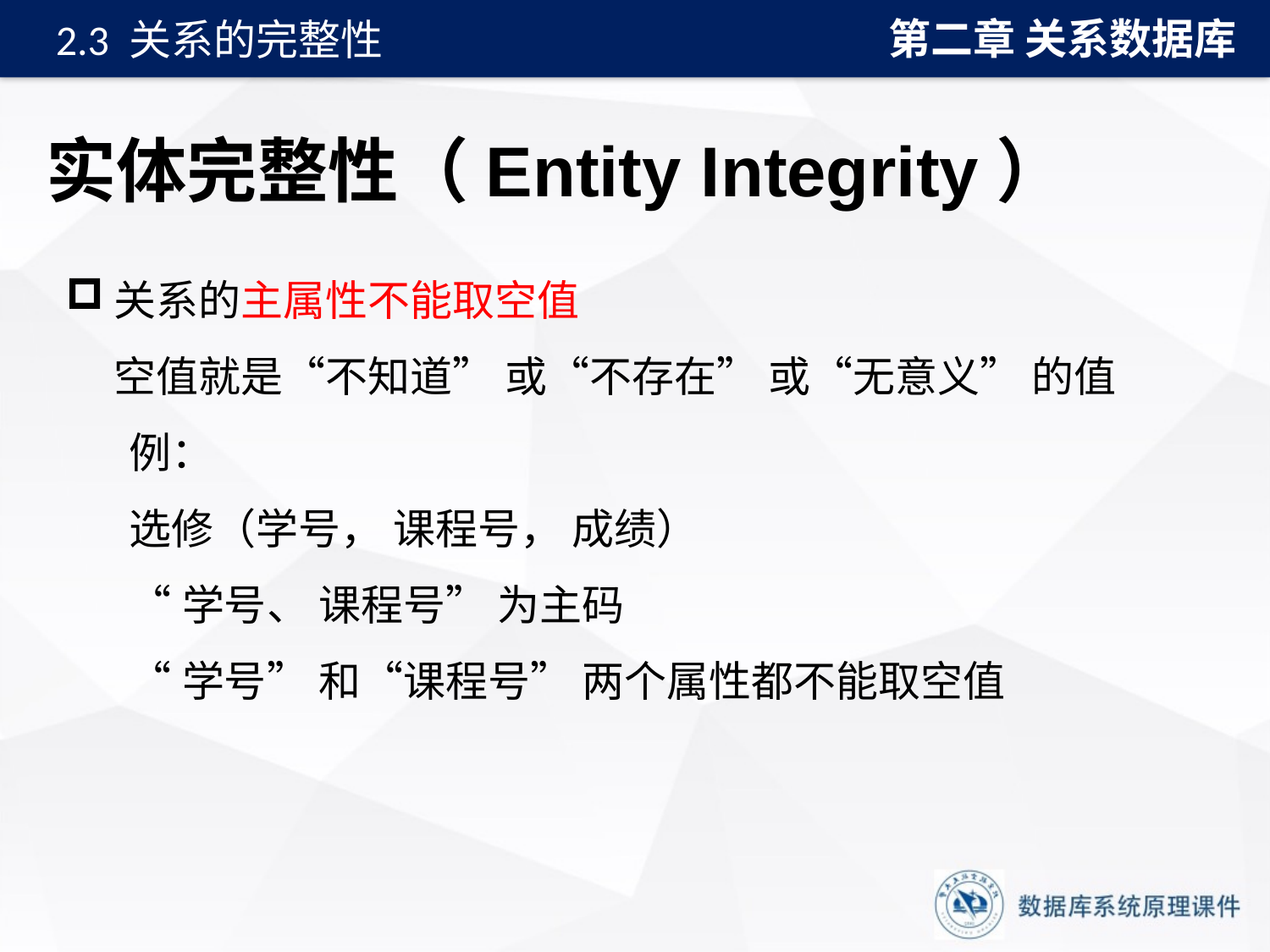

第二章 关系数据库
2.3 关系的完整性
# 实体完整性（Entity Integrity）
关系的主属性不能取空值
    空值就是“不知道” 或“不存在” 或“无意义” 的值
例：
选修（学号， 课程号， 成绩）
“学号、 课程号” 为主码
“学号” 和“课程号” 两个属性都不能取空值